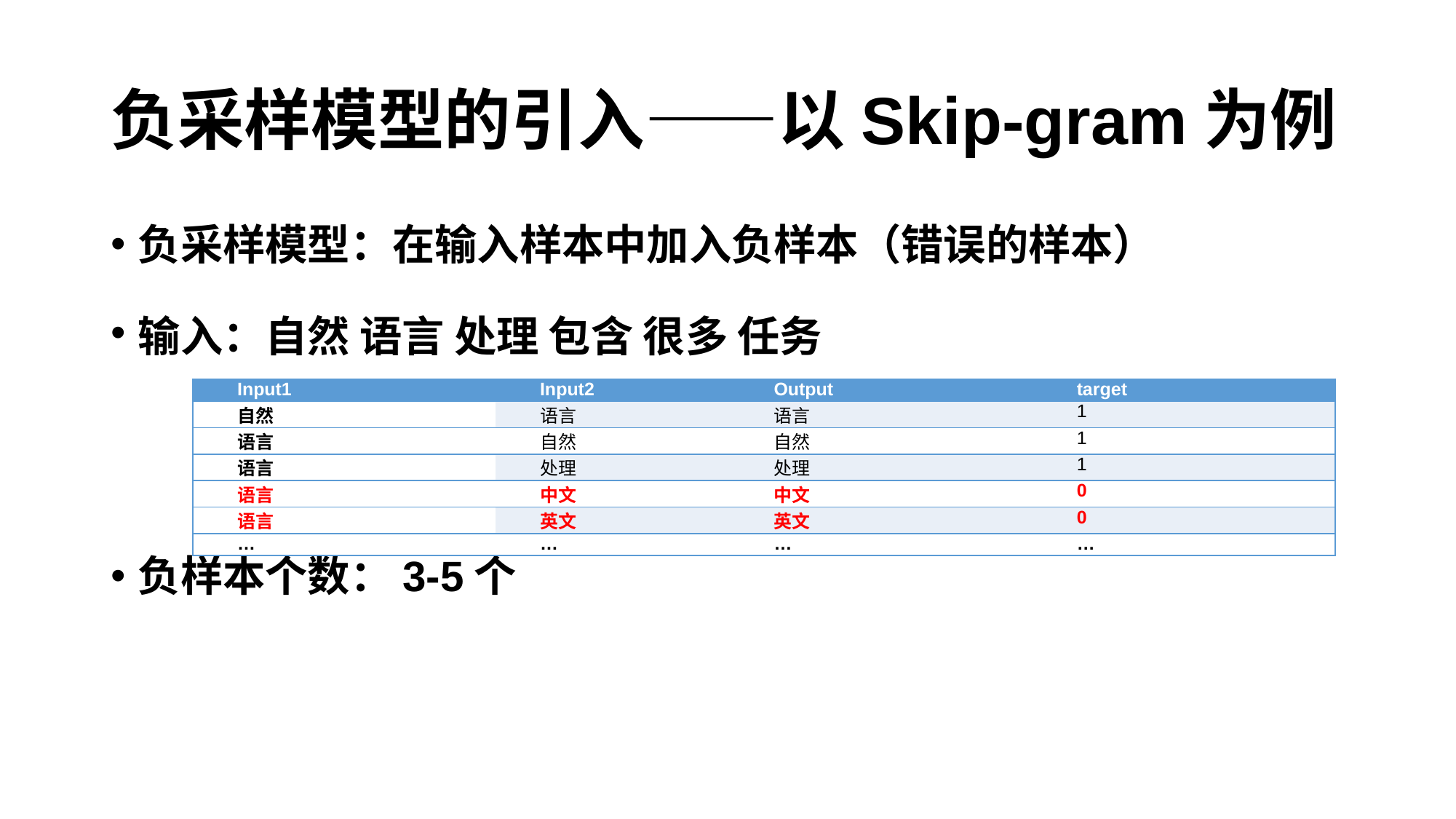

# 负采样模型的引入——以Skip-gram为例
负采样模型：在输入样本中加入负样本（错误的样本）
输入：自然 语言 处理 包含 很多 任务
| Input1 | Input2 | Output | target |
| --- | --- | --- | --- |
| 自然 | 语言 | 语言 | 1 |
| 语言 | 自然 | 自然 | 1 |
| 语言 | 处理 | 处理 | 1 |
| 语言 | 中文 | 中文 | 0 |
| 语言 | 英文 | 英文 | 0 |
| … | … | … | … |
负样本个数：3-5个